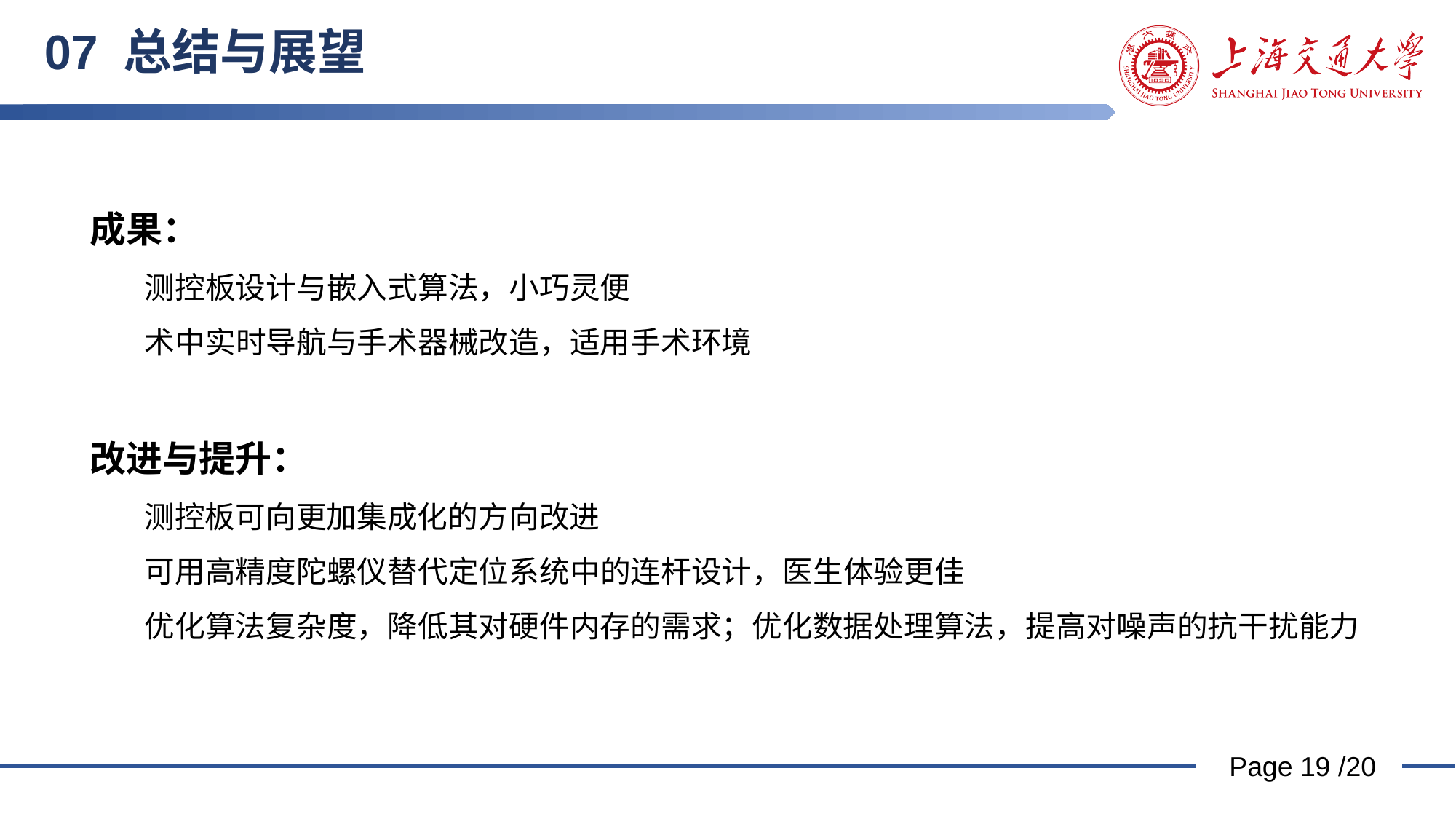

07 总结与展望
成果：
测控板设计与嵌入式算法，小巧灵便
术中实时导航与手术器械改造，适用手术环境

改进与提升：
       测控板可向更加集成化的方向改进
可用高精度陀螺仪替代定位系统中的连杆设计，医生体验更佳
优化算法复杂度，降低其对硬件内存的需求；优化数据处理算法，提高对噪声的抗干扰能力